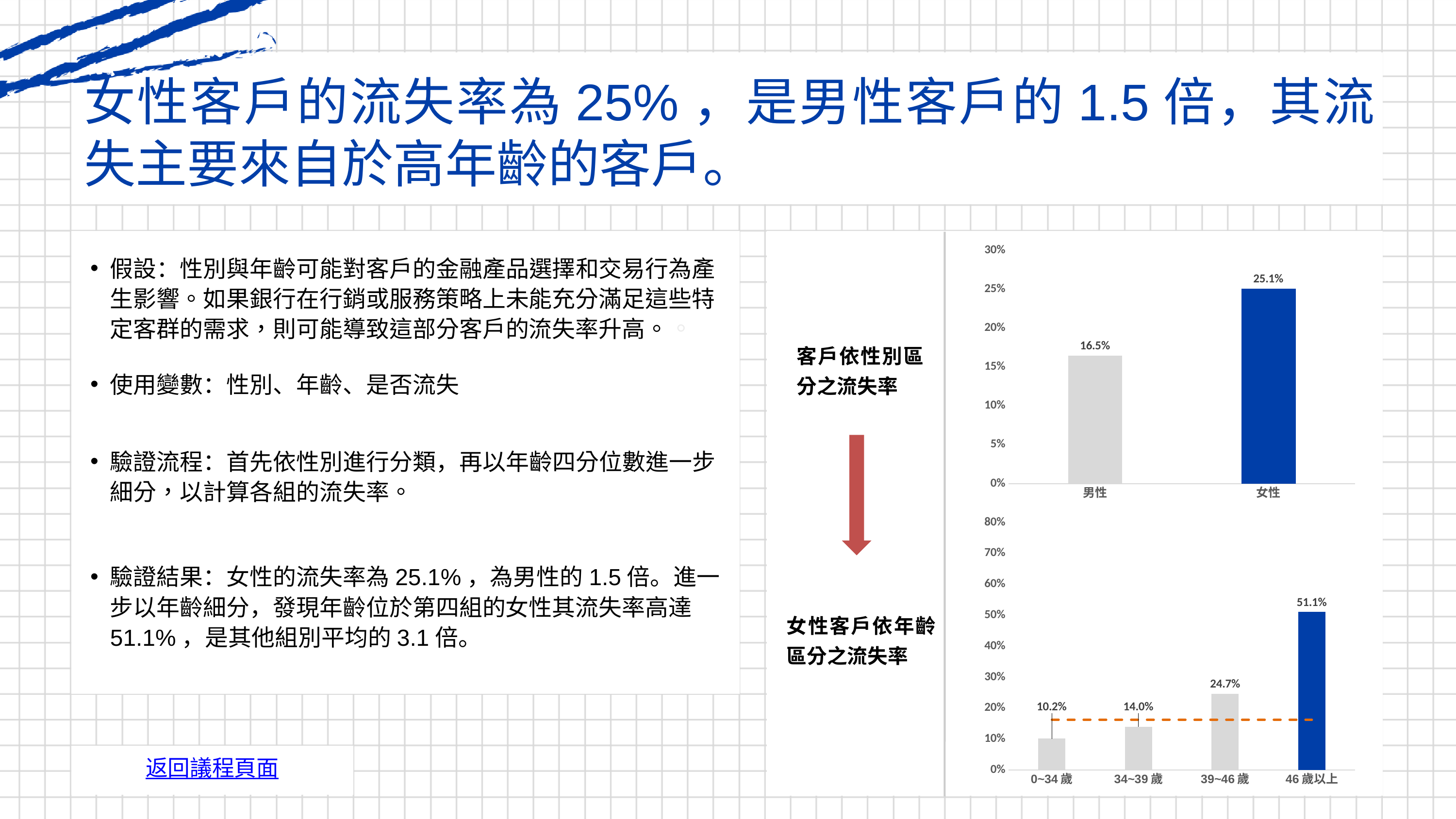

女性客戶的流失率為25%，是男性客戶的1.5倍，其流失主要來自於高年齡的客戶。

### Chart

| Category | churn rate |
|---|---|
| 男性 | 0.16455928165658787 |
| 女性 | 0.2507153863086066 |
假設：性別與年齡可能對客戶的金融產品選擇和交易行為產生影響。如果銀行在行銷或服務策略上未能充分滿足這些特定客群的需求，則可能導致這部分客戶的流失率升高。。
客戶依性別區分之流失率
使用變數：性別、年齡、是否流失

驗證流程：首先依性別進行分類，再以年齡四分位數進一步細分，以計算各組的流失率。

[unsupported chart]

驗證結果：女性的流失率為25.1%，為男性的1.5倍。進一步以年齡細分，發現年齡位於第四組的女性其流失率高達51.1%，是其他組別平均的3.1倍。

女性客戶依年齡區分之流失率

返回議程頁面